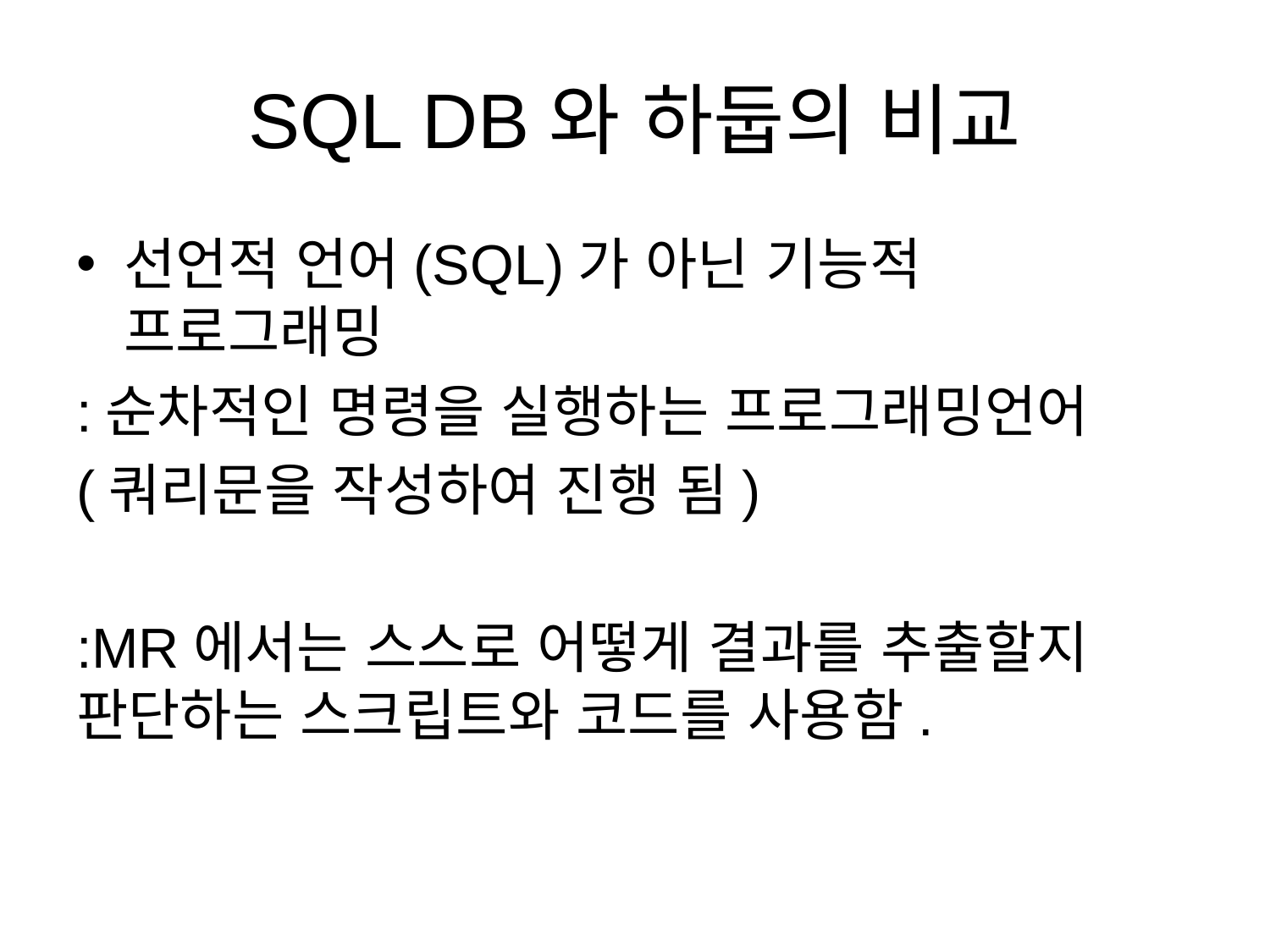

# SQL DB와 하둡의 비교
선언적 언어(SQL)가 아닌 기능적 프로그래밍
:순차적인 명령을 실행하는 프로그래밍언어
(쿼리문을 작성하여 진행 됨)

:MR에서는 스스로 어떻게 결과를 추출할지 판단하는 스크립트와 코드를 사용함.